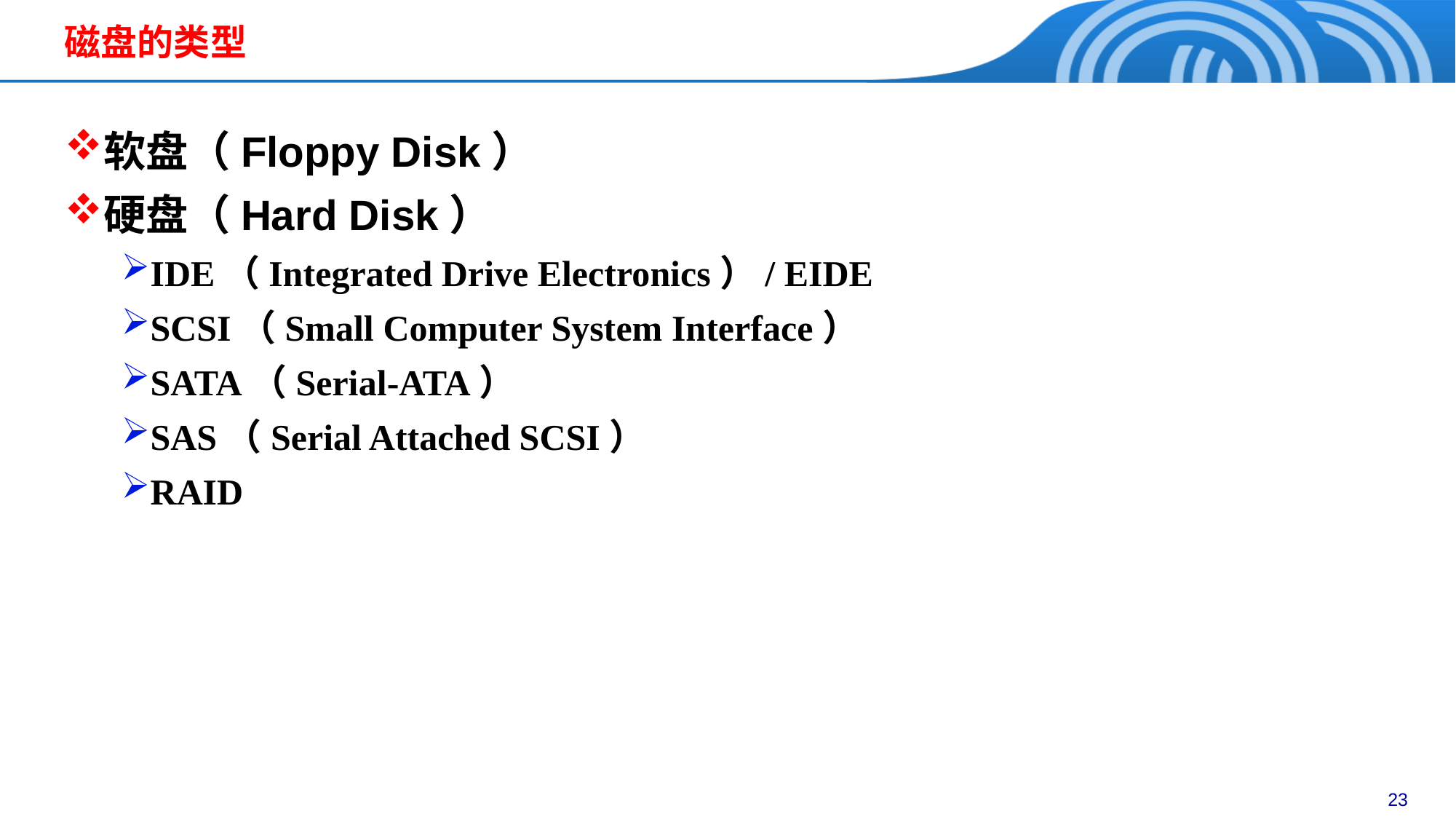

# 磁盘的类型
软盘（Floppy Disk）
硬盘（Hard Disk）
IDE（Integrated Drive Electronics）/ EIDE
SCSI（Small Computer System Interface）
SATA（Serial-ATA）
SAS（Serial Attached SCSI）
RAID